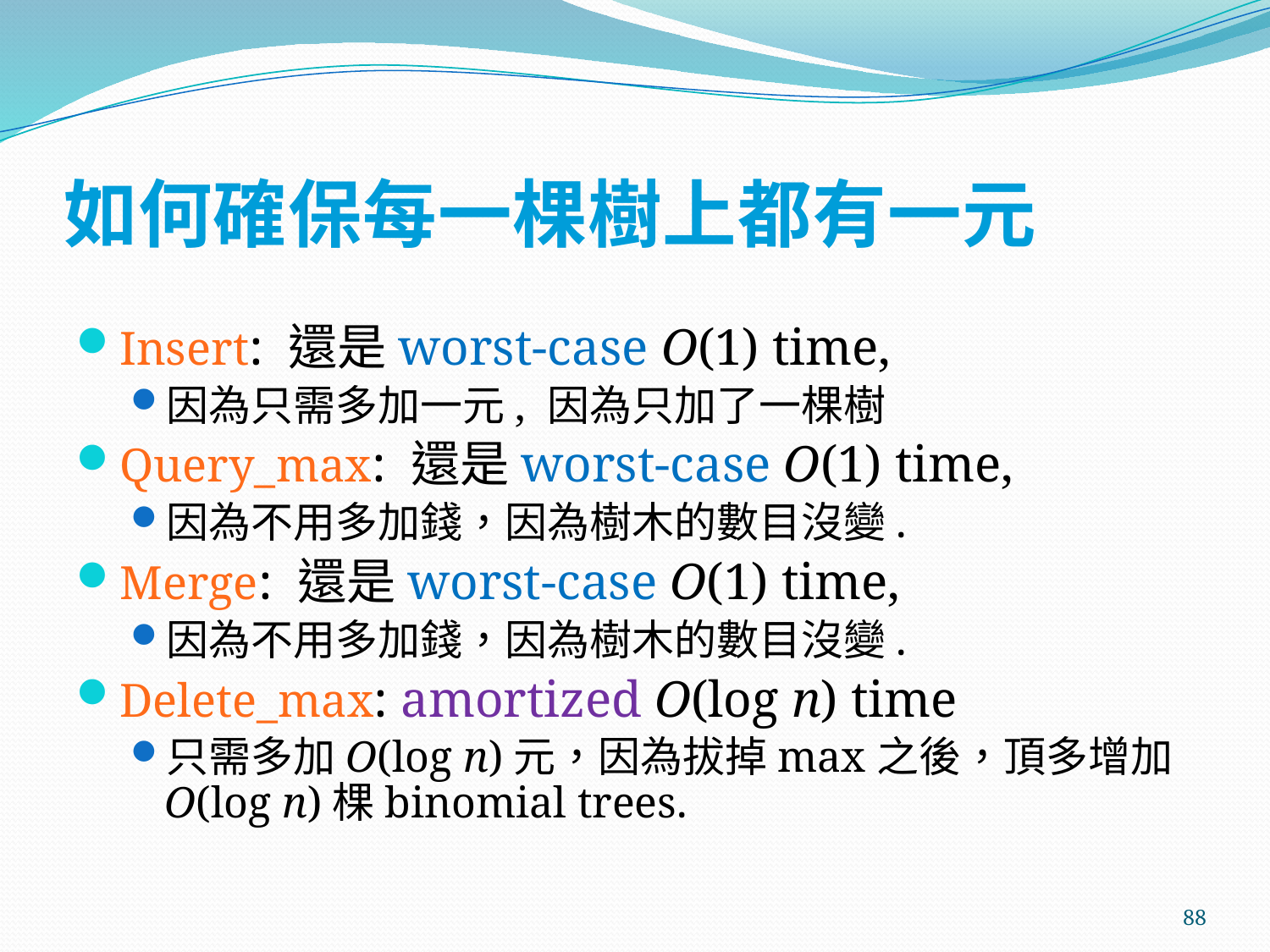

# 如何確保每一棵樹上都有一元
Insert: 還是worst-case O(1) time,
因為只需多加一元, 因為只加了一棵樹
Query_max: 還是worst-case O(1) time,
因為不用多加錢，因為樹木的數目沒變.
Merge: 還是worst-case O(1) time,
因為不用多加錢，因為樹木的數目沒變.
Delete_max: amortized O(log n) time
只需多加O(log n)元，因為拔掉max之後，頂多增加O(log n)棵binomial trees.
88